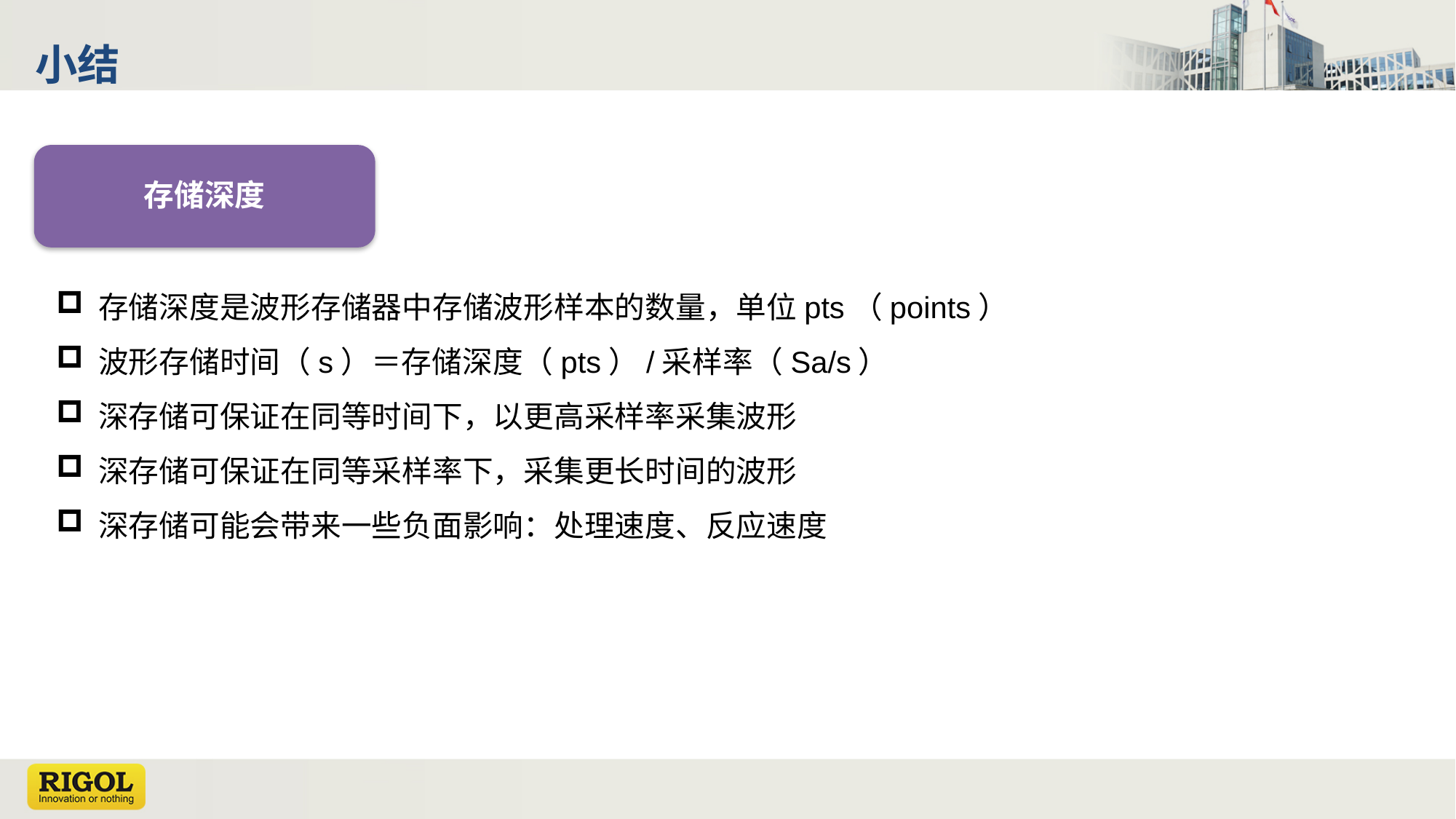

小结

存储深度
 存储深度是波形存储器中存储波形样本的数量，单位pts（points）
 波形存储时间（s）＝存储深度（pts）/采样率（Sa/s）
 深存储可保证在同等时间下，以更高采样率采集波形
 深存储可保证在同等采样率下，采集更长时间的波形
 深存储可能会带来一些负面影响：处理速度、反应速度